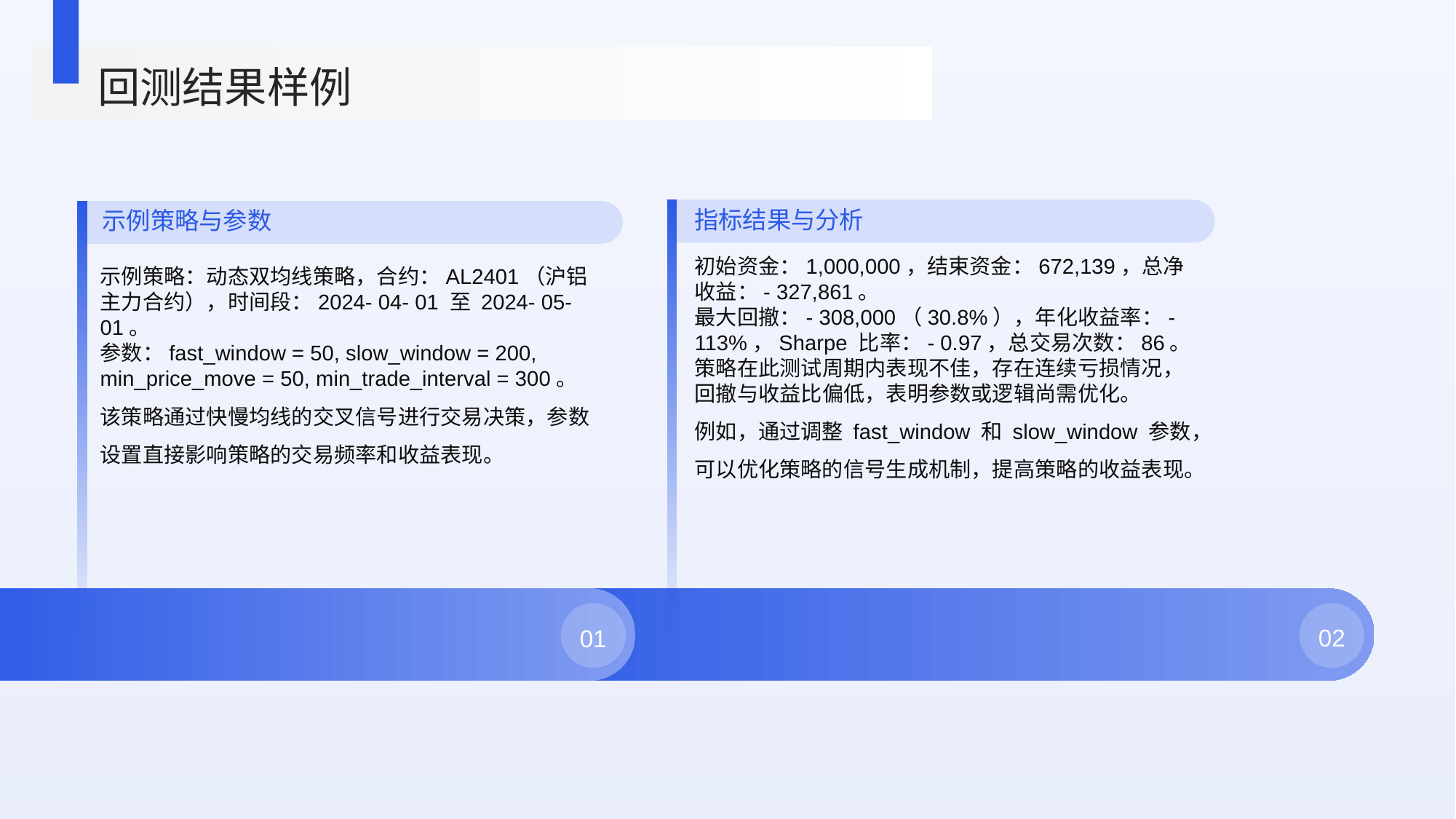

回测结果样例

指标结果与分析
示例策略与参数
初始资金：1,000,000，结束资金：672,139，总净收益：- 327,861。
最大回撤：- 308,000（30.8%），年化收益率：- 113%，Sharpe 比率：- 0.97，总交易次数：86。
策略在此测试周期内表现不佳，存在连续亏损情况，回撤与收益比偏低，表明参数或逻辑尚需优化。
例如，通过调整 fast_window 和 slow_window 参数，可以优化策略的信号生成机制，提高策略的收益表现。
示例策略：动态双均线策略，合约：AL2401（沪铝主力合约），时间段：2024- 04- 01 至 2024- 05- 01。
参数：fast_window = 50, slow_window = 200, min_price_move = 50, min_trade_interval = 300。
该策略通过快慢均线的交叉信号进行交易决策，参数设置直接影响策略的交易频率和收益表现。

02
01